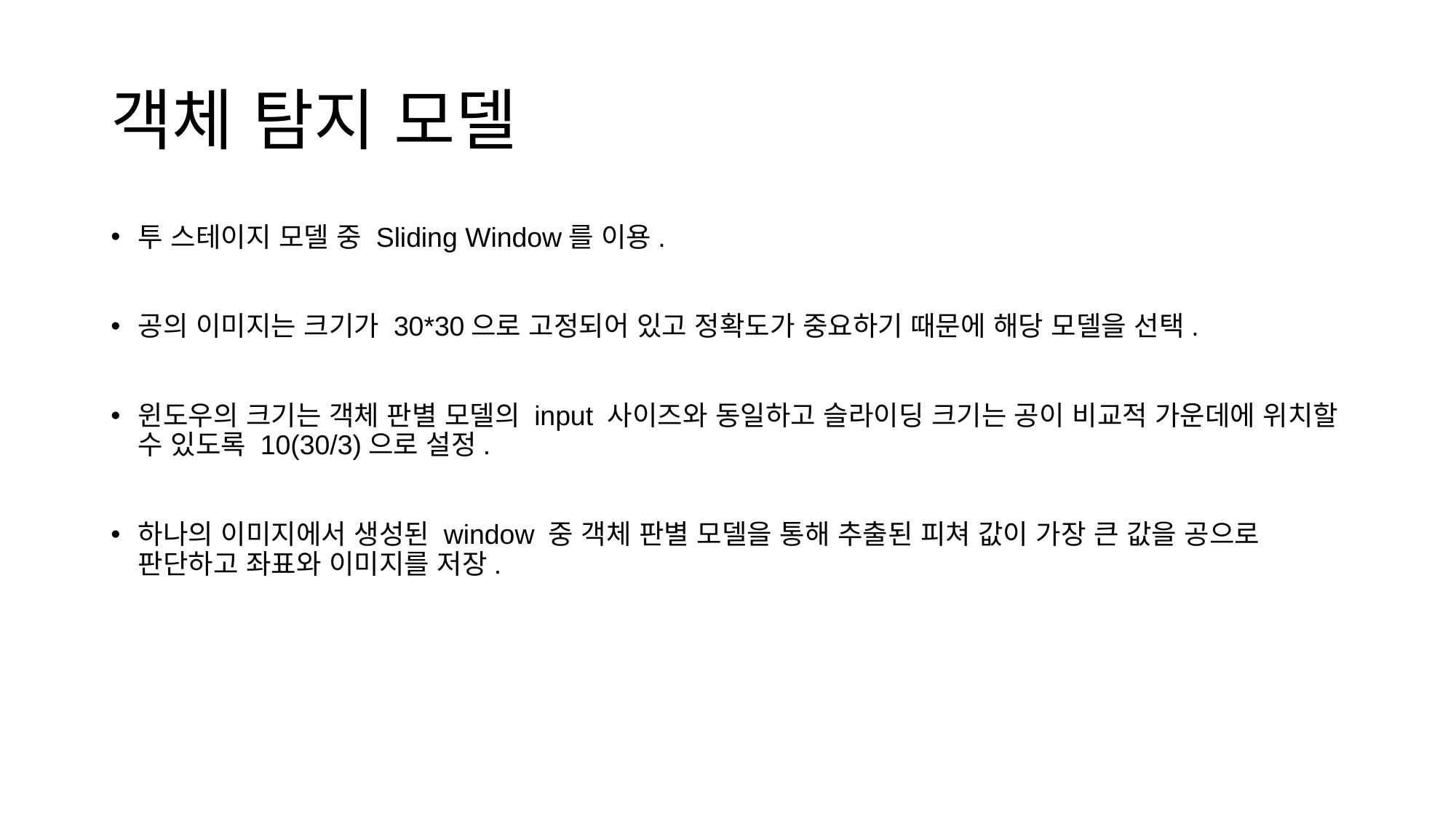

# 객체 탐지 모델
투 스테이지 모델 중 Sliding Window를 이용.

공의 이미지는 크기가 30*30으로 고정되어 있고 정확도가 중요하기 때문에 해당 모델을 선택.

윈도우의 크기는 객체 판별 모델의 input 사이즈와 동일하고 슬라이딩 크기는 공이 비교적 가운데에 위치할 수 있도록 10(30/3)으로 설정.

하나의 이미지에서 생성된 window 중 객체 판별 모델을 통해 추출된 피쳐 값이 가장 큰 값을 공으로 판단하고 좌표와 이미지를 저장.